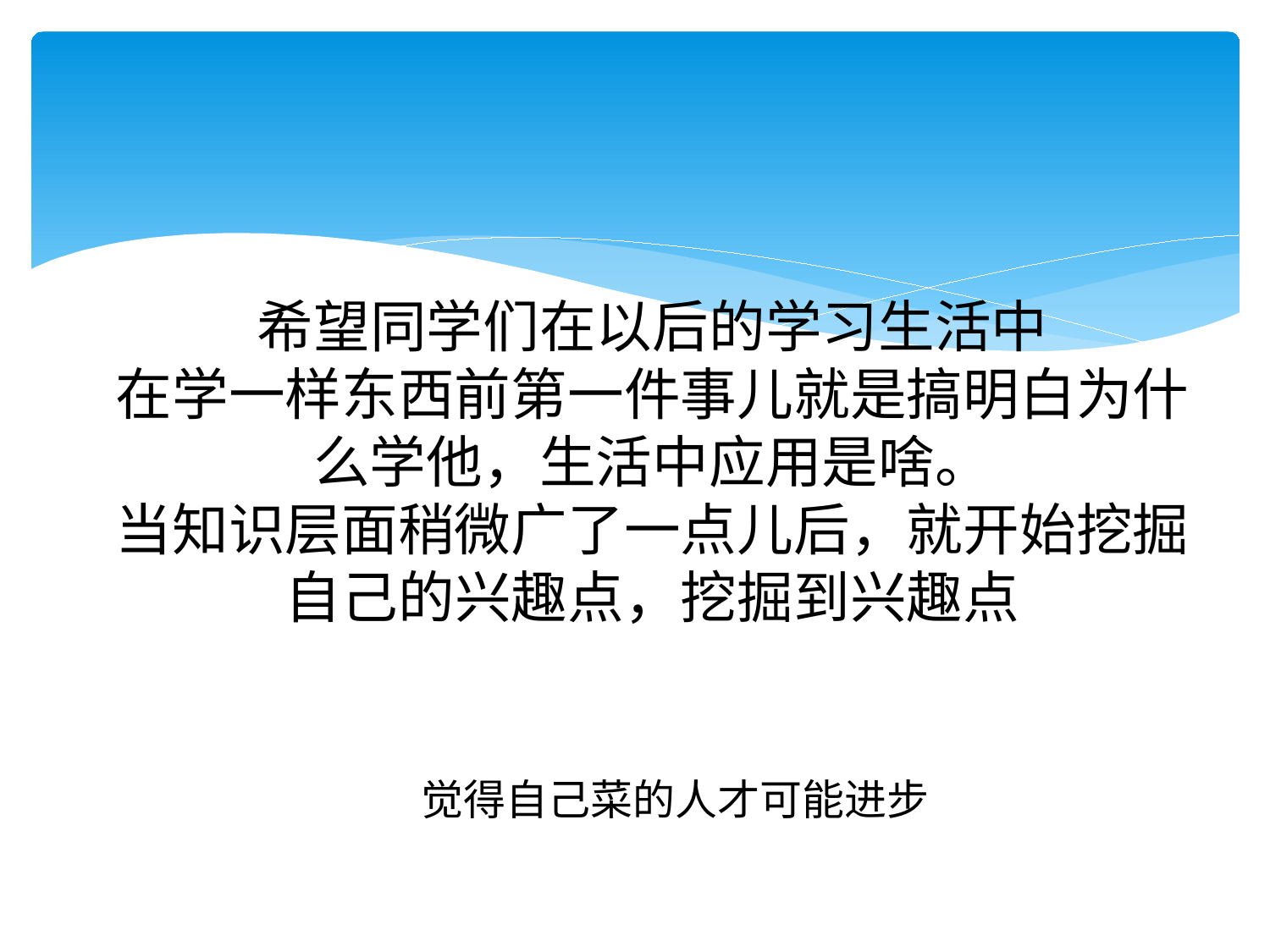

# 希望同学们在以后的学习生活中 在学一样东西前第一件事儿就是搞明白为什么学他，生活中应用是啥。 当知识层面稍微广了一点儿后，就开始挖掘自己的兴趣点，挖掘到兴趣点
觉得自己菜的人才可能进步